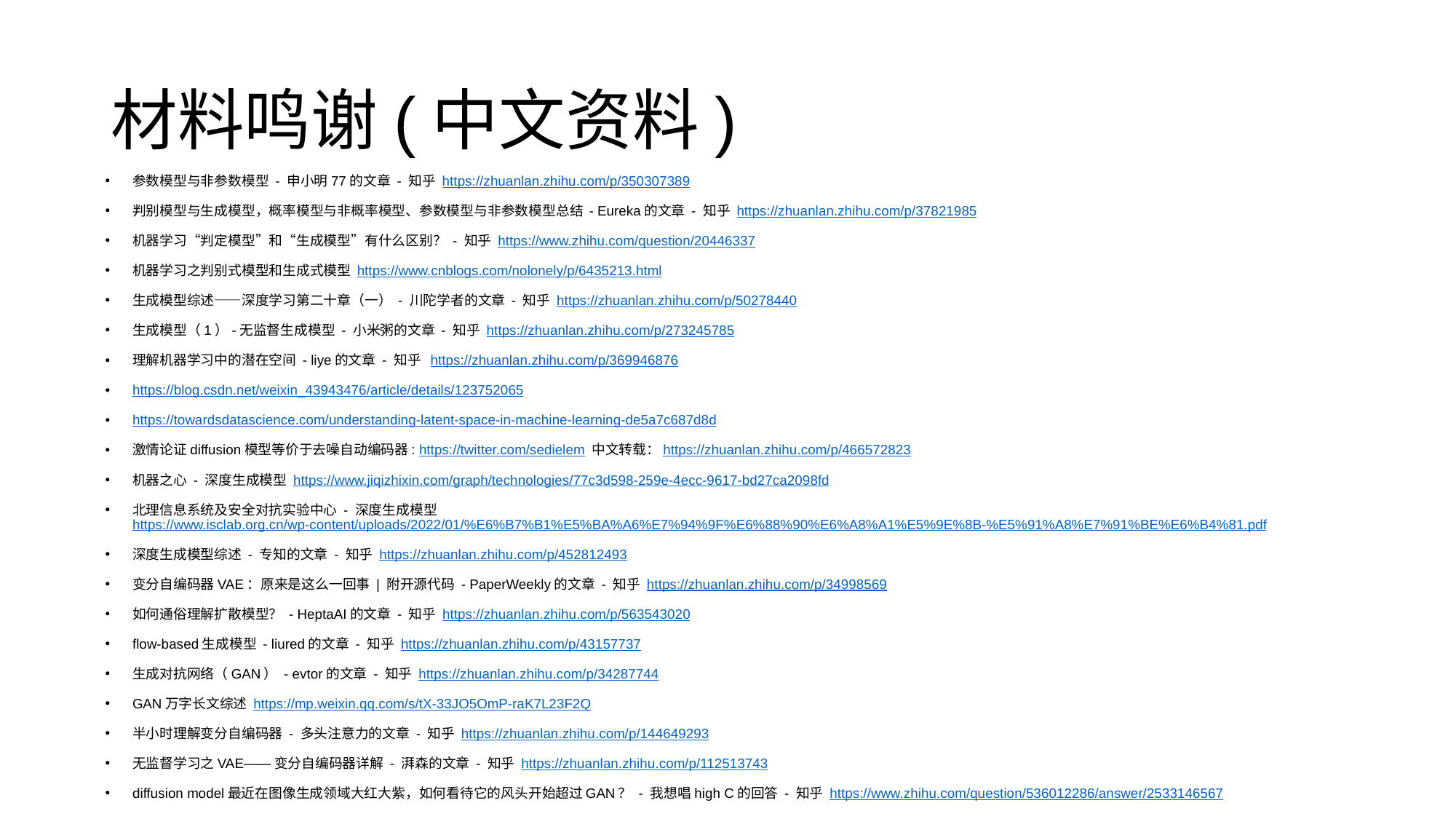

# 材料鸣谢(中文资料)

参数模型与非参数模型 - 申小明77的文章 - 知乎 https://zhuanlan.zhihu.com/p/350307389
判别模型与生成模型，概率模型与非概率模型、参数模型与非参数模型总结 - Eureka的文章 - 知乎 https://zhuanlan.zhihu.com/p/37821985
机器学习“判定模型”和“生成模型”有什么区别？ - 知乎 https://www.zhihu.com/question/20446337
机器学习之判别式模型和生成式模型 https://www.cnblogs.com/nolonely/p/6435213.html
生成模型综述——深度学习第二十章（一） - 川陀学者的文章 - 知乎 https://zhuanlan.zhihu.com/p/50278440
生成模型（1）-无监督生成模型 - 小米粥的文章 - 知乎 https://zhuanlan.zhihu.com/p/273245785
理解机器学习中的潜在空间 - liye的文章 - 知乎  https://zhuanlan.zhihu.com/p/369946876
https://blog.csdn.net/weixin_43943476/article/details/123752065
https://towardsdatascience.com/understanding-latent-space-in-machine-learning-de5a7c687d8d
激情论证diffusion模型等价于去噪自动编码器: https://twitter.com/sedielem 中文转载：https://zhuanlan.zhihu.com/p/466572823
机器之心 - 深度生成模型 https://www.jiqizhixin.com/graph/technologies/77c3d598-259e-4ecc-9617-bd27ca2098fd
北理信息系统及安全对抗实验中心 - 深度生成模型 https://www.isclab.org.cn/wp-content/uploads/2022/01/%E6%B7%B1%E5%BA%A6%E7%94%9F%E6%88%90%E6%A8%A1%E5%9E%8B-%E5%91%A8%E7%91%BE%E6%B4%81.pdf
深度生成模型综述 - 专知的文章 - 知乎 https://zhuanlan.zhihu.com/p/452812493
变分自编码器VAE：原来是这么一回事 | 附开源代码 - PaperWeekly的文章 - 知乎 https://zhuanlan.zhihu.com/p/34998569
如何通俗理解扩散模型？ - HeptaAI的文章 - 知乎 https://zhuanlan.zhihu.com/p/563543020
flow-based生成模型 - liured的文章 - 知乎 https://zhuanlan.zhihu.com/p/43157737
生成对抗网络（GAN） - evtor的文章 - 知乎 https://zhuanlan.zhihu.com/p/34287744
GAN万字长文综述 https://mp.weixin.qq.com/s/tX-33JO5OmP-raK7L23F2Q
半小时理解变分自编码器 - 多头注意力的文章 - 知乎 https://zhuanlan.zhihu.com/p/144649293
无监督学习之VAE——变分自编码器详解 - 湃森的文章 - 知乎 https://zhuanlan.zhihu.com/p/112513743
diffusion model最近在图像生成领域大红大紫，如何看待它的风头开始超过GAN？ - 我想唱high C的回答 - 知乎 https://www.zhihu.com/question/536012286/answer/2533146567